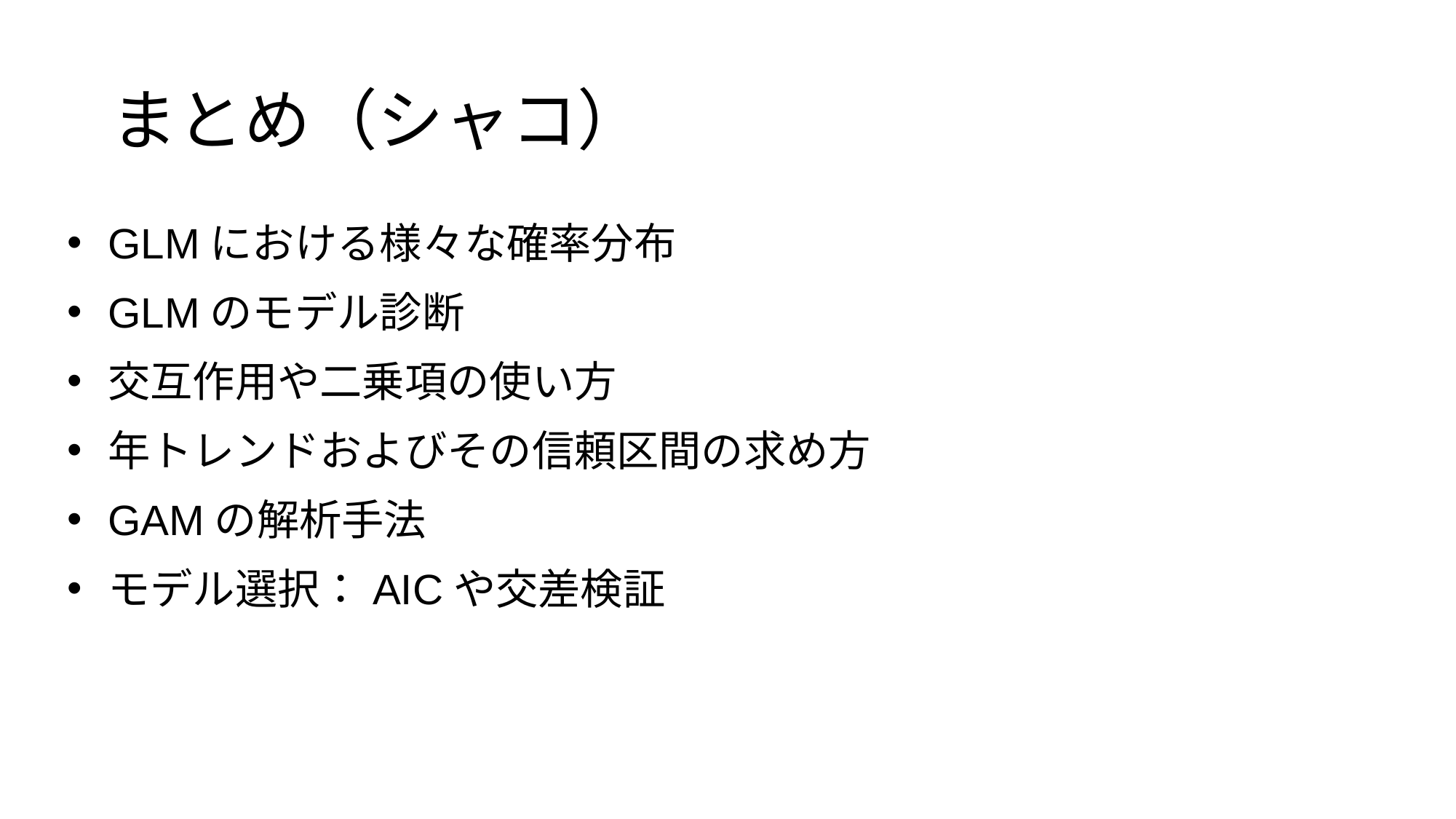

まとめ（シャコ）
GLMにおける様々な確率分布
GLMのモデル診断
交互作用や二乗項の使い方
年トレンドおよびその信頼区間の求め方
GAMの解析手法
モデル選択：AICや交差検証